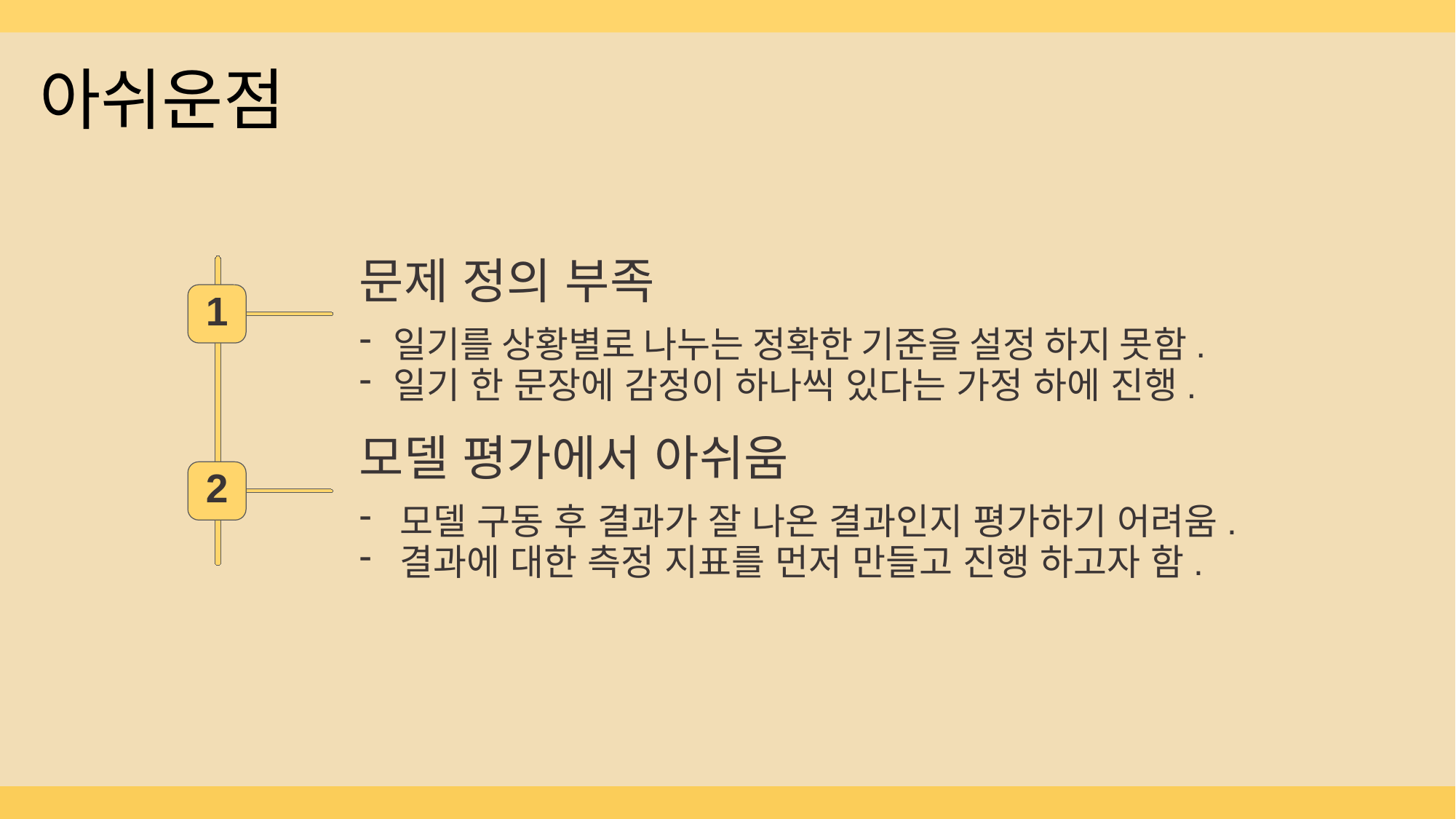

아쉬운점

문제 정의 부족

1

일기를 상황별로 나누는 정확한 기준을 설정 하지 못함.
일기 한 문장에 감정이 하나씩 있다는 가정 하에 진행.
모델 평가에서 아쉬움

2

모델 구동 후 결과가 잘 나온 결과인지 평가하기 어려움.
결과에 대한 측정 지표를 먼저 만들고 진행 하고자 함.